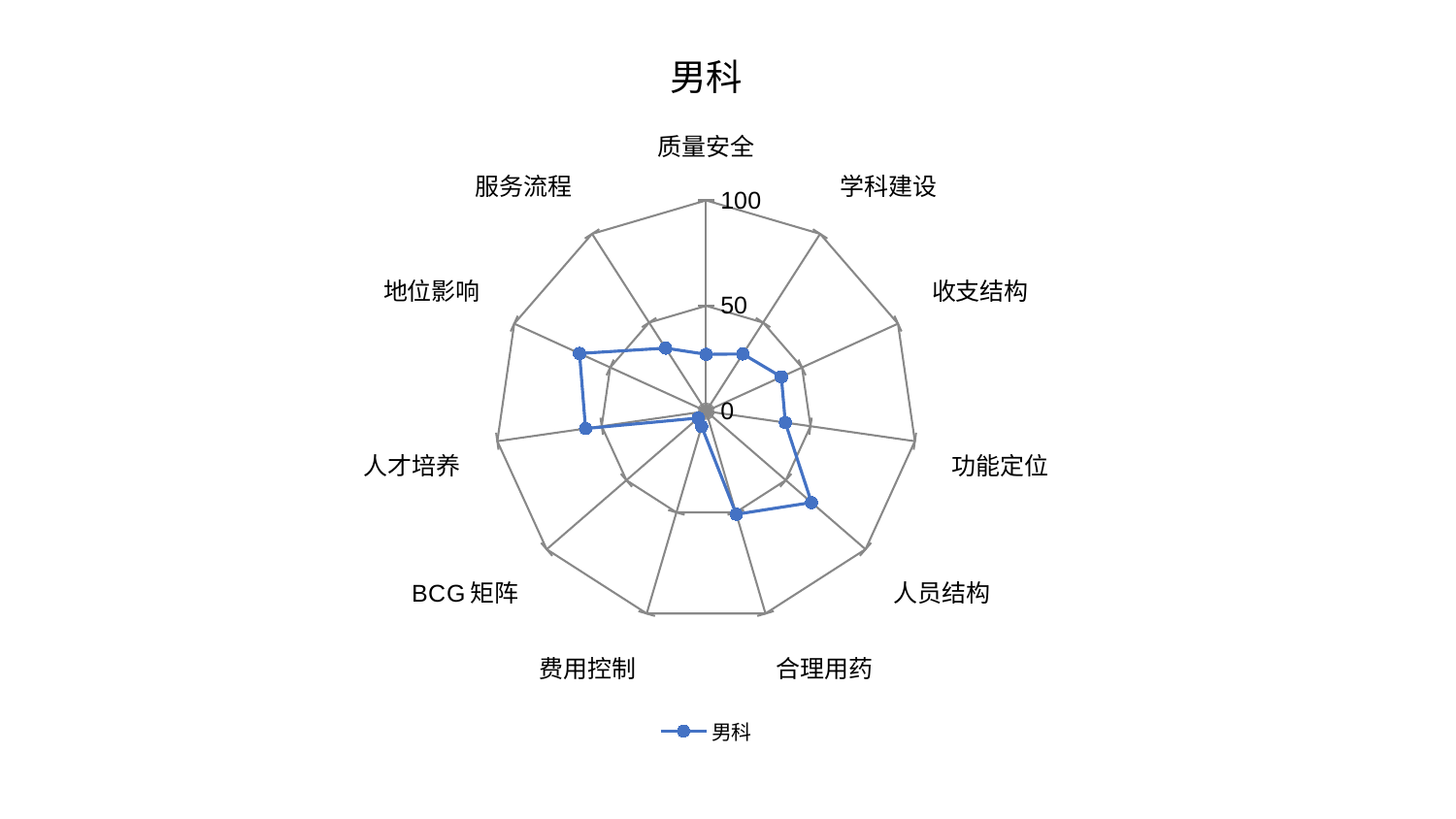

### Chart: 男科

| Category | 男科 |
|---|---|
| 质量安全 | 26.98695994904285 |
| 学科建设 | 32.29758779658819 |
| 收支结构 | 39.232574436703004 |
| 功能定位 | 37.96394116760307 |
| 人员结构 | 66.13944681288646 |
| 合理用药 | 50.9256259309316 |
| 费用控制 | 7.537911057870307 |
| BCG矩阵 | 4.968259376980794 |
| 人才培养 | 57.73513842679927 |
| 地位影响 | 65.98787331165902 |
| 服务流程 | 35.56735721181427 |
140